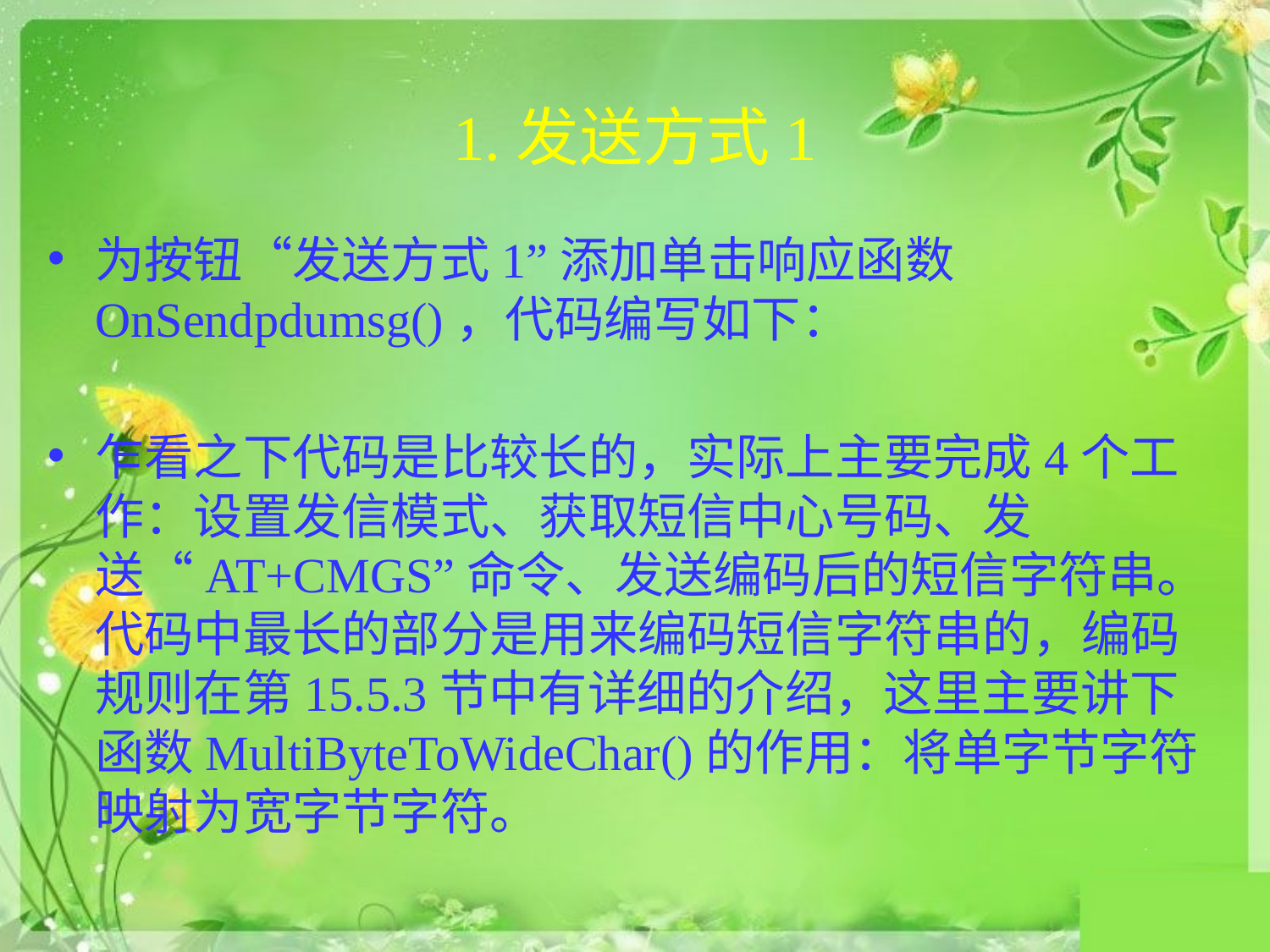

# 1.发送方式1
为按钮“发送方式1”添加单击响应函数OnSendpdumsg()，代码编写如下：

乍看之下代码是比较长的，实际上主要完成4个工作：设置发信模式、获取短信中心号码、发送“AT+CMGS”命令、发送编码后的短信字符串。代码中最长的部分是用来编码短信字符串的，编码规则在第15.5.3节中有详细的介绍，这里主要讲下函数MultiByteToWideChar()的作用：将单字节字符映射为宽字节字符。